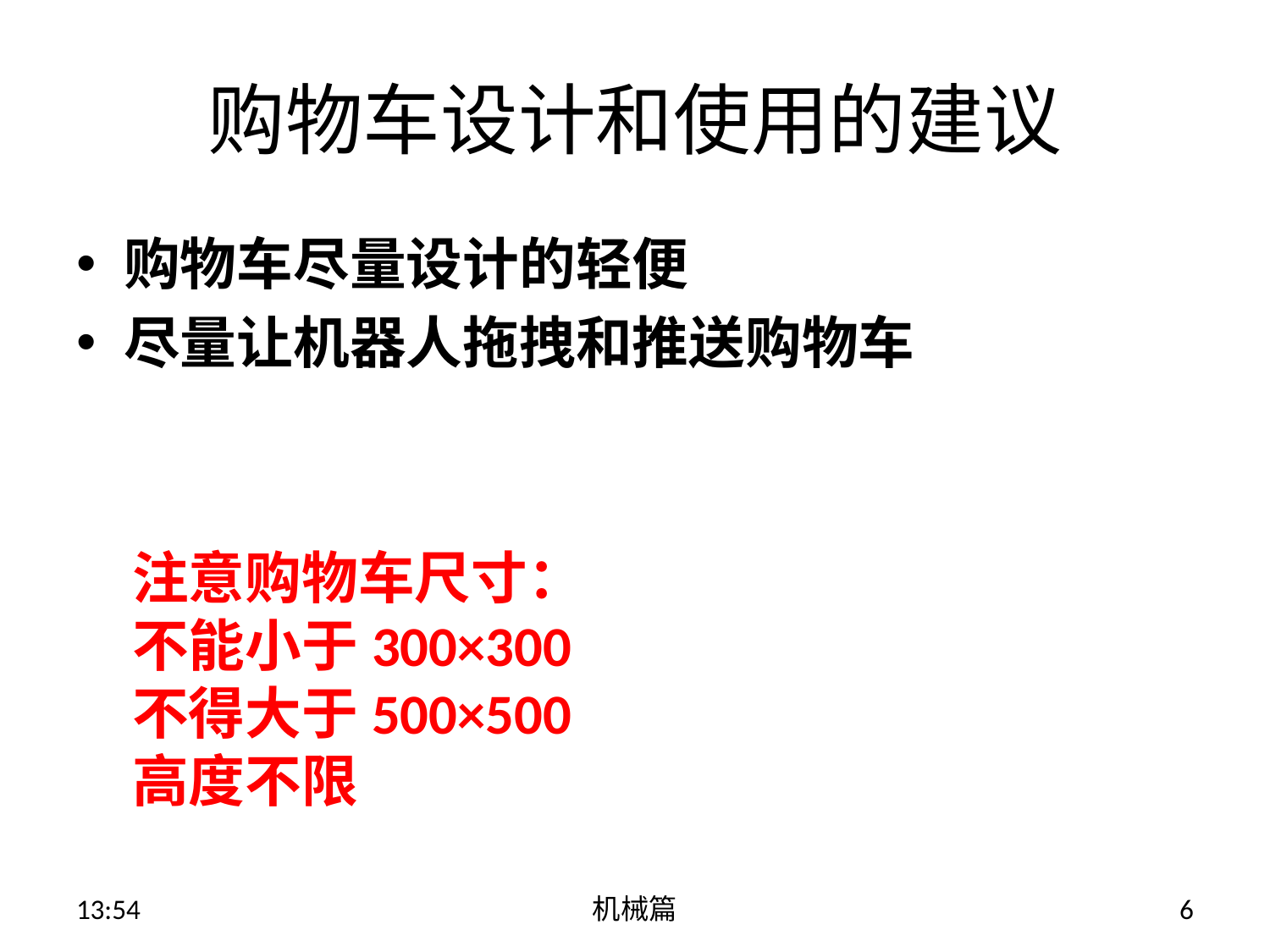

# 购物车设计和使用的建议
购物车尽量设计的轻便
尽量让机器人拖拽和推送购物车
注意购物车尺寸：
不能小于300×300
不得大于500×500
高度不限
13:54
机械篇
6